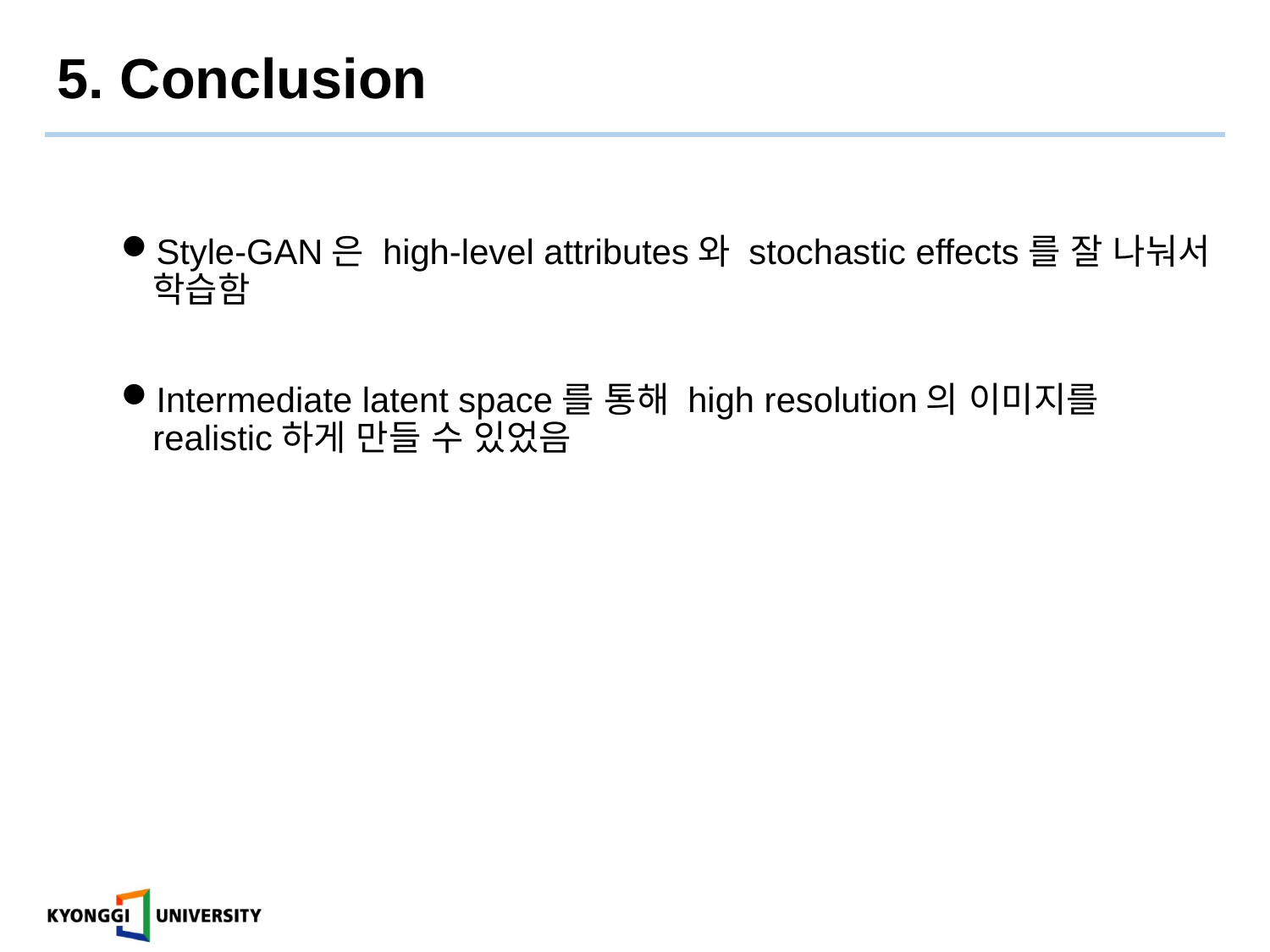

# 5. Conclusion

Style-GAN은 high-level attributes와 stochastic effects를 잘 나눠서 학습함

Intermediate latent space를 통해 high resolution의 이미지를 realistic하게 만들 수 있었음